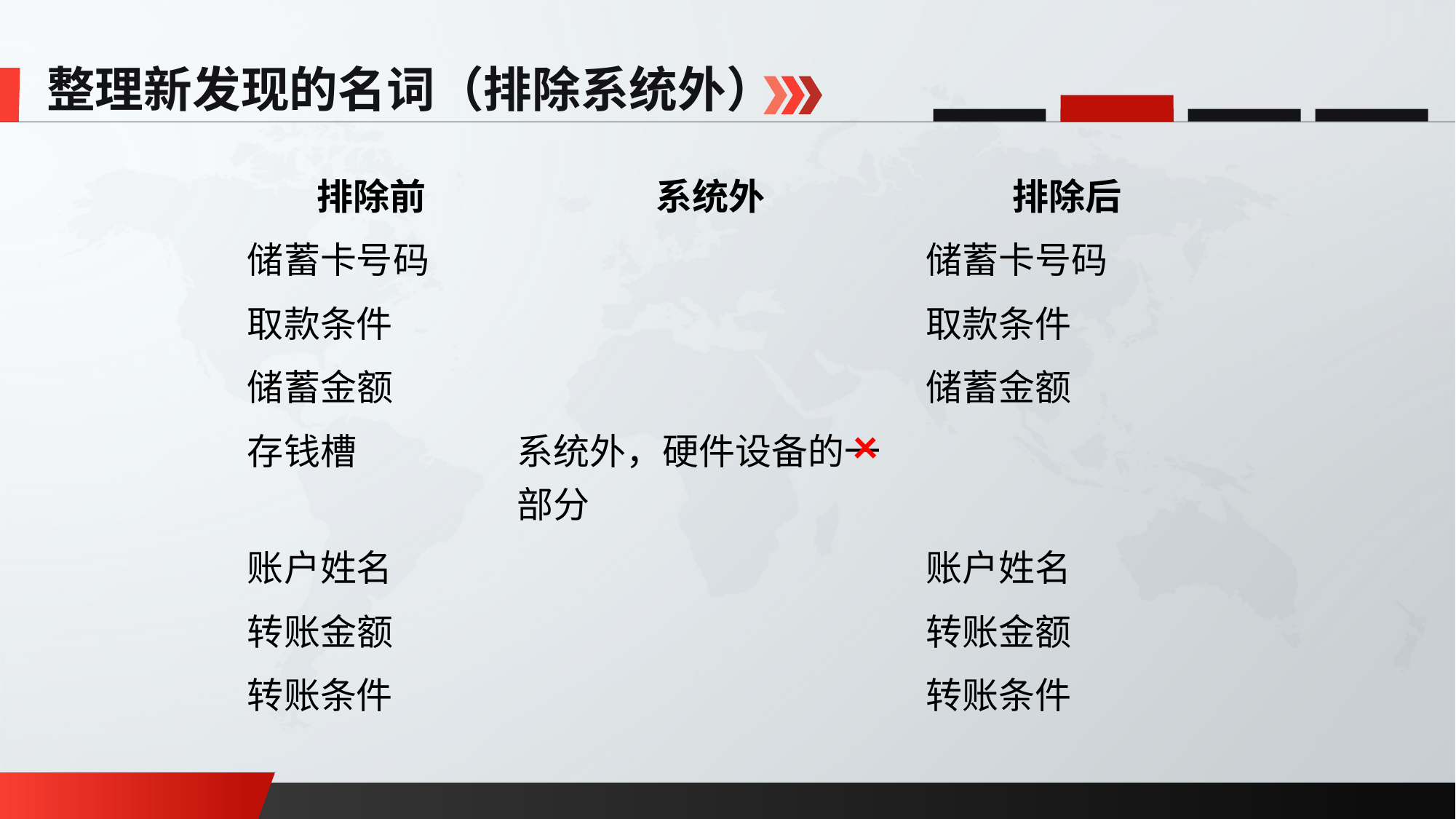

整理新发现的名词（排除系统外）

| 排除前 | 系统外 | 排除后 |
| --- | --- | --- |
| 储蓄卡号码 |  | 储蓄卡号码 |
| 取款条件 |  | 取款条件 |
| 储蓄金额 |  | 储蓄金额 |
| 存钱槽 | 系统外，硬件设备的一部分 |  |
| 账户姓名 |  | 账户姓名 |
| 转账金额 |  | 转账金额 |
| 转账条件 |  | 转账条件 |
×